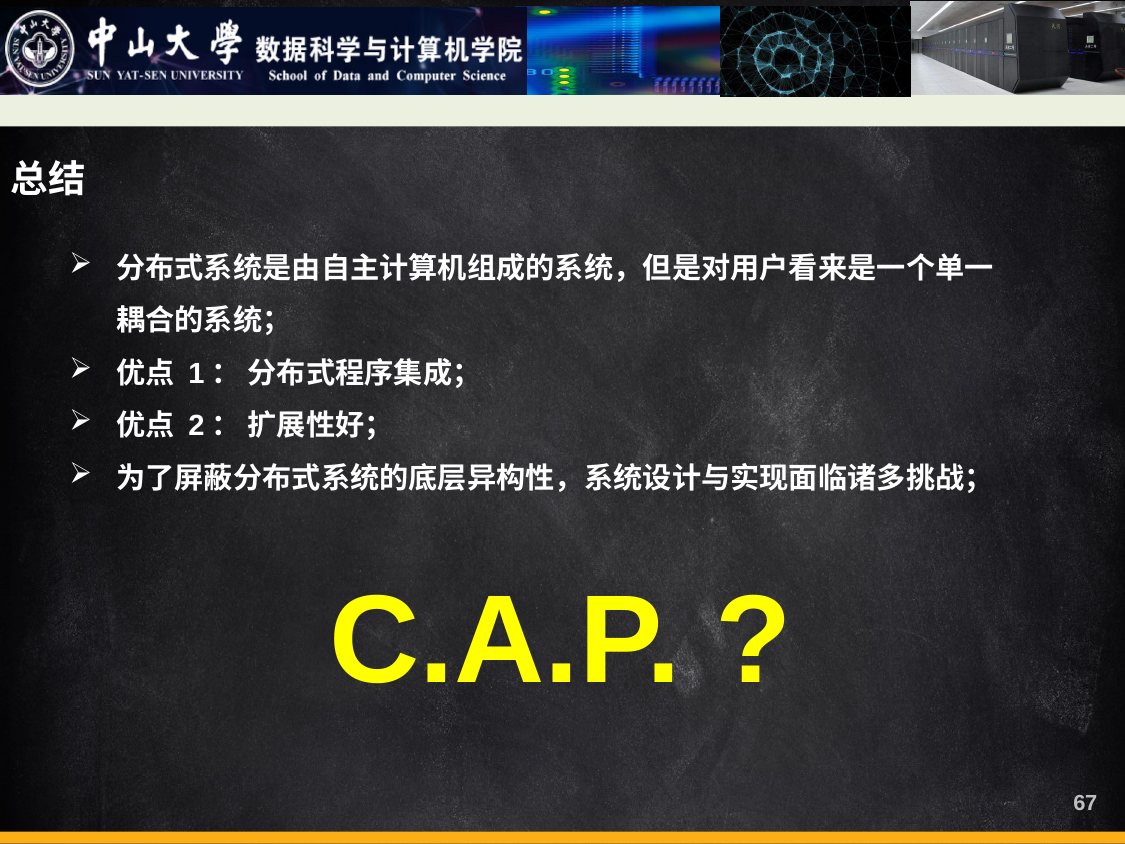

总结
分布式系统是由自主计算机组成的系统，但是对用户看来是一个单一耦合的系统；
优点 1： 分布式程序集成；
优点 2： 扩展性好；
为了屏蔽分布式系统的底层异构性，系统设计与实现面临诸多挑战；
C.A.P. ?